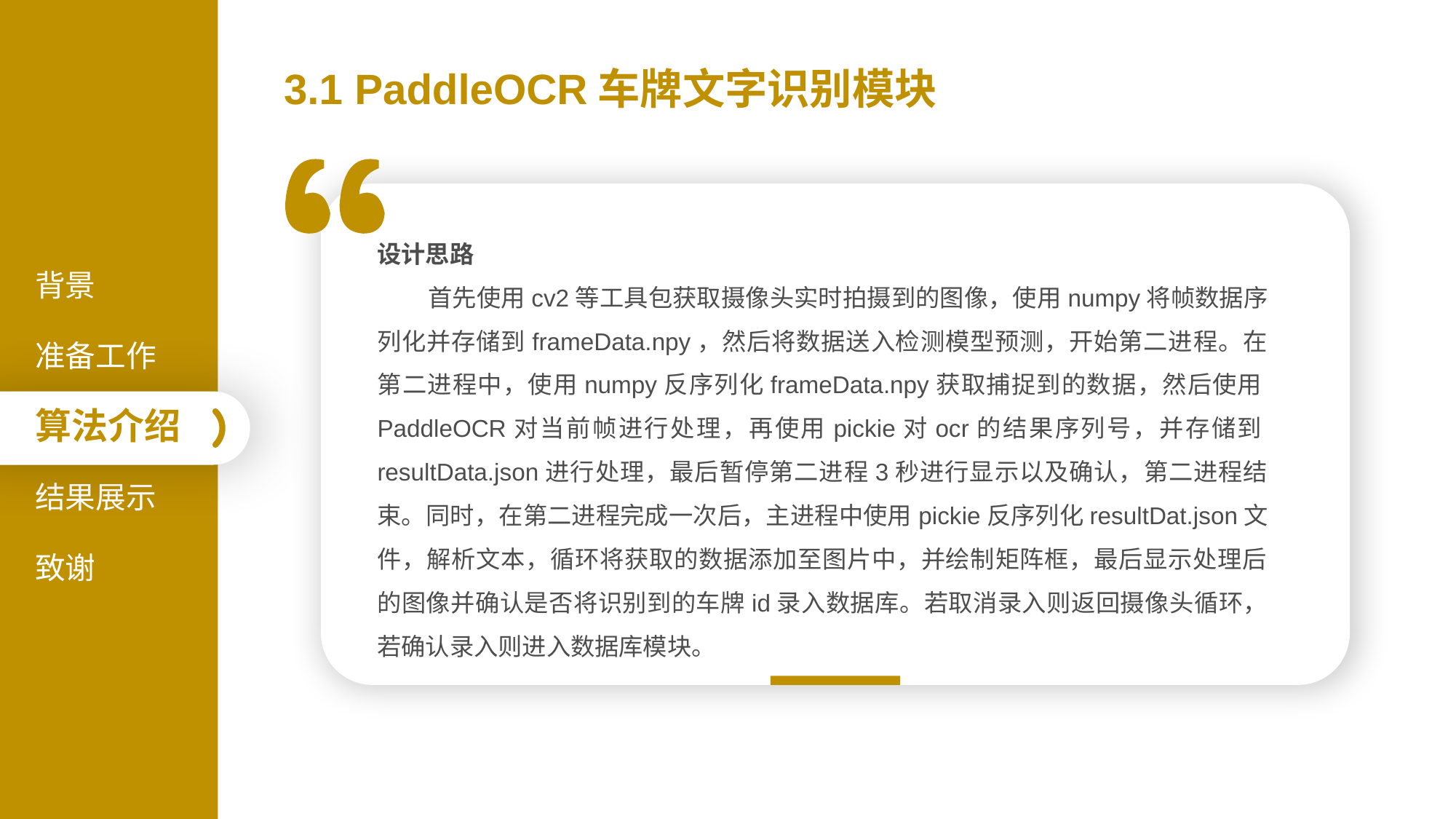

3.1 PaddleOCR车牌文字识别模块

设计思路
        首先使用cv2等工具包获取摄像头实时拍摄到的图像，使用numpy将帧数据序列化并存储到frameData.npy，然后将数据送入检测模型预测，开始第二进程。在第二进程中，使用numpy反序列化frameData.npy获取捕捉到的数据，然后使用PaddleOCR对当前帧进行处理，再使用pickie对ocr的结果序列号，并存储到resultData.json进行处理，最后暂停第二进程3秒进行显示以及确认，第二进程结束。同时，在第二进程完成一次后，主进程中使用pickie反序列化resultDat.json文件，解析文本，循环将获取的数据添加至图片中，并绘制矩阵框，最后显示处理后的图像并确认是否将识别到的车牌id录入数据库。若取消录入则返回摄像头循环，若确认录入则进入数据库模块。
背景
准备工作

算法介绍

结果展示
致谢